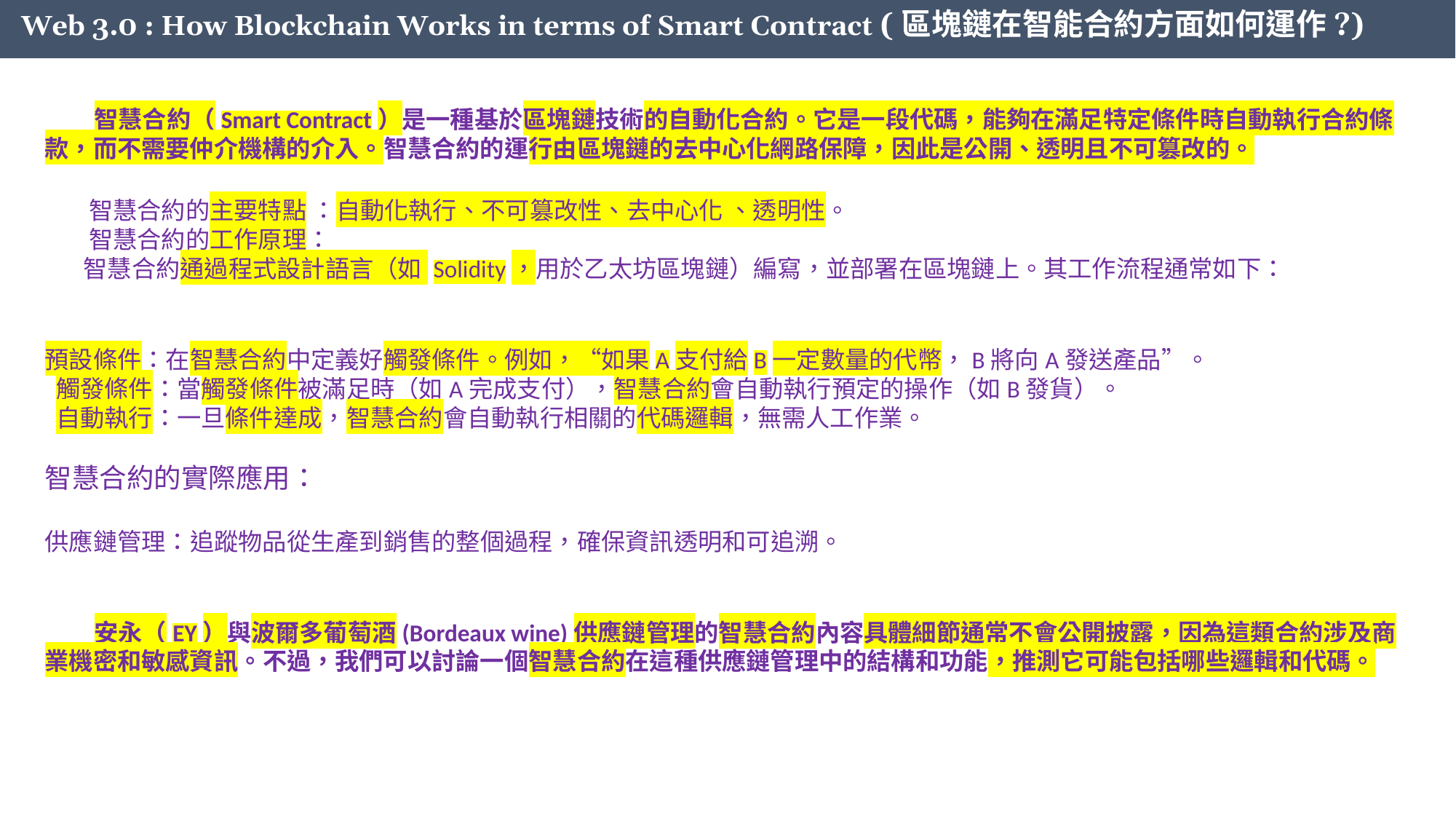

Web 3.0 : How Blockchain Works in terms of Smart Contract (區塊鏈在智能合約方面如何運作?)

        智慧合約（Smart Contract）是一種基於區塊鏈技術的自動化合約。它是一段代碼，能夠在滿足特定條件時自動執行合約條款，而不需要仲介機構的介入。智慧合約的運行由區塊鏈的去中心化網路保障，因此是公開、透明且不可篡改的。

       智慧合約的主要特點 ：自動化執行、不可篡改性、去中心化 、透明性。
       智慧合約的工作原理：
      智慧合約通過程式設計語言（如 Solidity，用於乙太坊區塊鏈）編寫，並部署在區塊鏈上。其工作流程通常如下：

預設條件：在智慧合約中定義好觸發條件。例如，“如果A支付給B一定數量的代幣，B將向A發送產品”。
 觸發條件：當觸發條件被滿足時（如A完成支付），智慧合約會自動執行預定的操作（如B發貨）。
 自動執行：一旦條件達成，智慧合約會自動執行相關的代碼邏輯，無需人工作業。

智慧合約的實際應用：

供應鏈管理：追蹤物品從生產到銷售的整個過程，確保資訊透明和可追溯。

        安永（EY）與波爾多葡萄酒(Bordeaux wine)供應鏈管理的智慧合約內容具體細節通常不會公開披露，因為這類合約涉及商業機密和敏感資訊。不過，我們可以討論一個智慧合約在這種供應鏈管理中的結構和功能，推測它可能包括哪些邏輯和代碼。